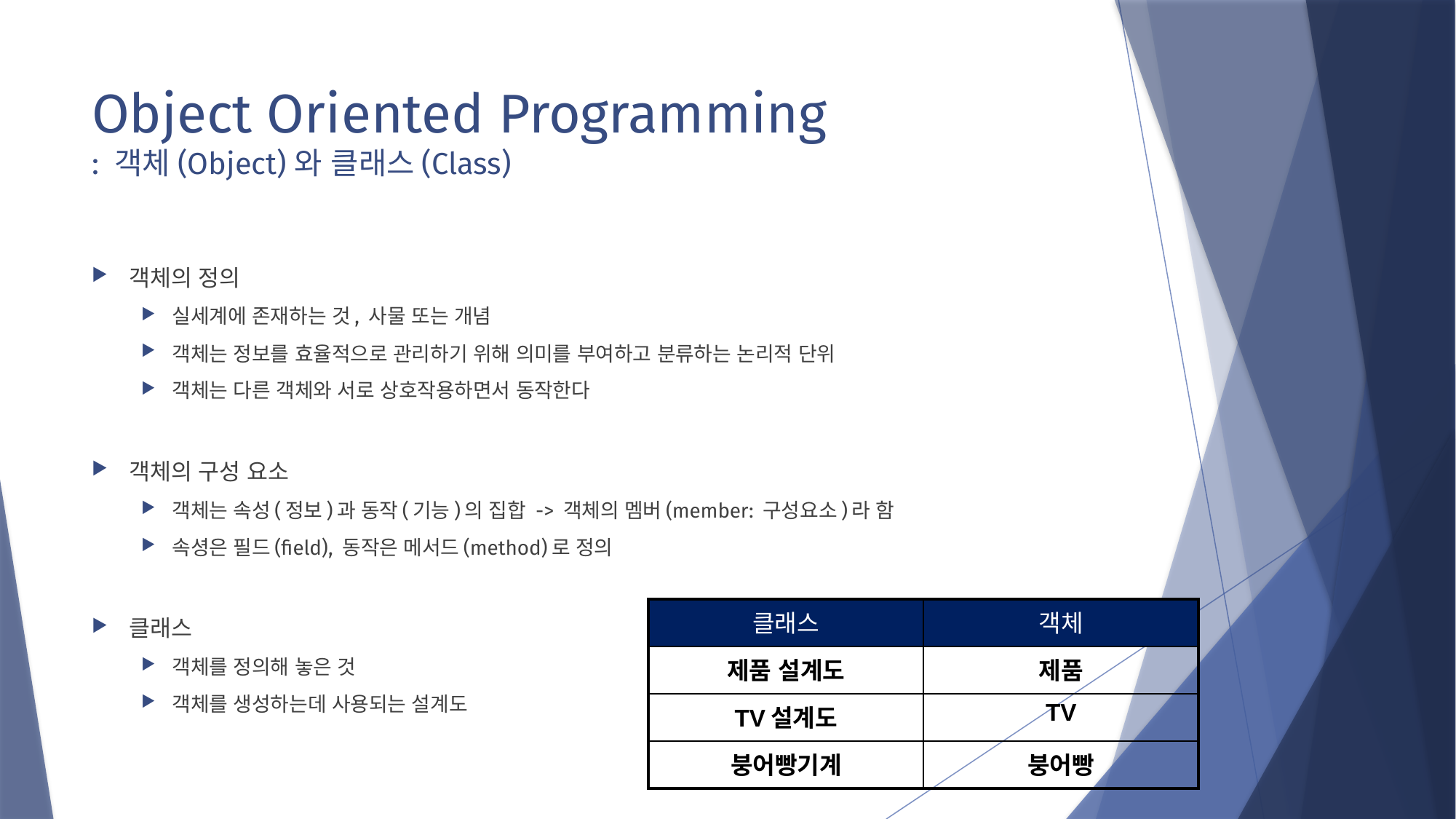

# Object Oriented Programming : 객체(Object)와 클래스(Class)
객체의 정의
실세계에 존재하는 것, 사물 또는 개념
객체는 정보를 효율적으로 관리하기 위해 의미를 부여하고 분류하는 논리적 단위
객체는 다른 객체와 서로 상호작용하면서 동작한다

객체의 구성 요소
객체는 속성(정보)과 동작(기능)의 집합 -> 객체의 멤버(member: 구성요소)라 함
속셩은 필드(field), 동작은 메서드(method)로 정의

클래스
객체를 정의해 놓은 것
객체를 생성하는데 사용되는 설계도
| 클래스 | 객체 |
| --- | --- |
| 제품 설계도 | 제품 |
| TV설계도 | TV |
| 붕어빵기계 | 붕어빵 |